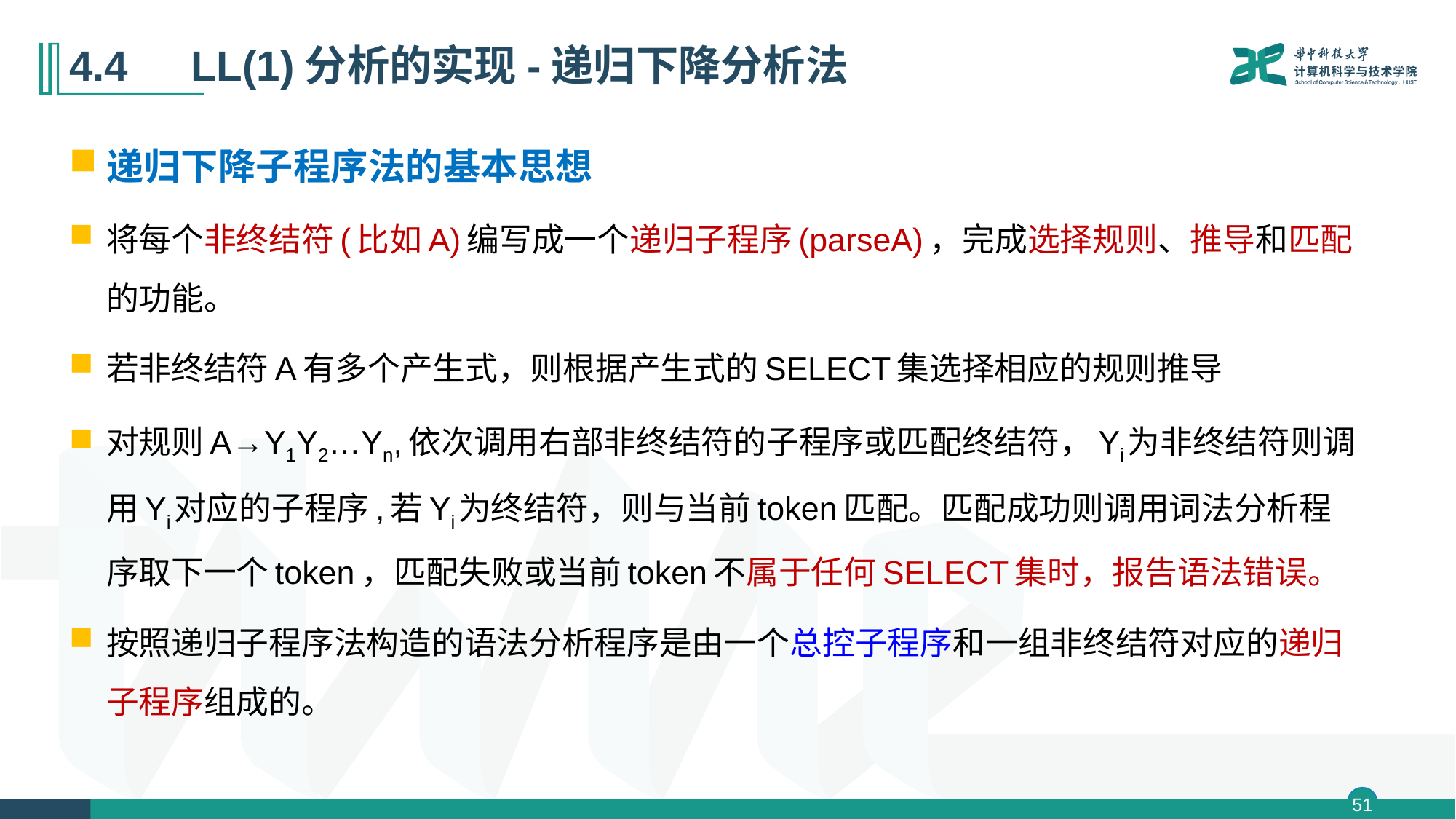

# 4.4　LL(1)分析的实现-递归下降分析法
递归下降子程序法的基本思想
将每个非终结符(比如A)编写成一个递归子程序(parseA)，完成选择规则、推导和匹配的功能。
若非终结符A有多个产生式，则根据产生式的SELECT集选择相应的规则推导
对规则A→Y1Y2…Yn,依次调用右部非终结符的子程序或匹配终结符，Yi为非终结符则调用Yi对应的子程序,若Yi为终结符，则与当前token匹配。匹配成功则调用词法分析程序取下一个token，匹配失败或当前token不属于任何SELECT集时，报告语法错误。
按照递归子程序法构造的语法分析程序是由一个总控子程序和一组非终结符对应的递归子程序组成的。